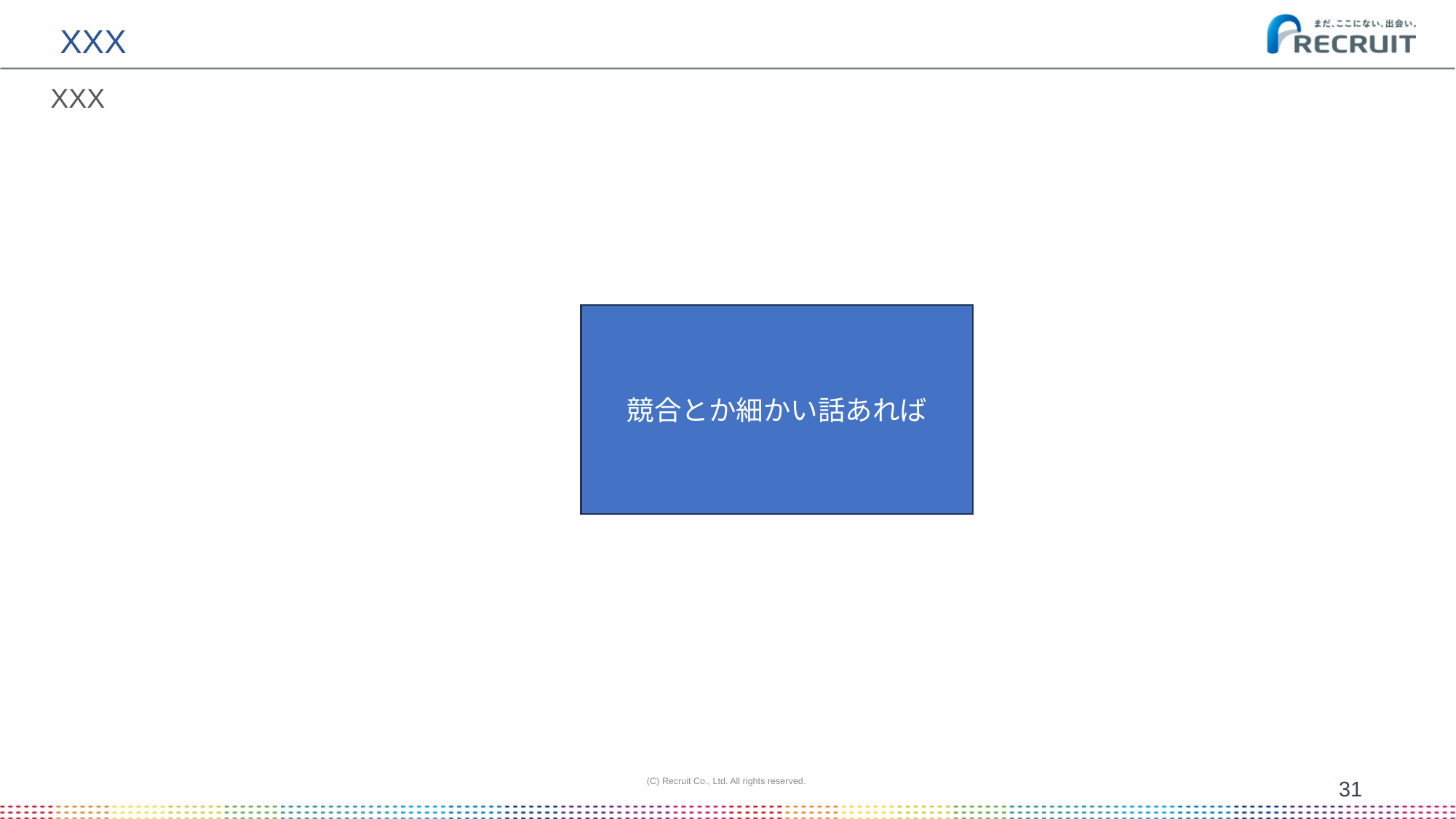

# XXX
XXX
競合とか細かい話あれば
(C) Recruit Co., Ltd. All rights reserved.